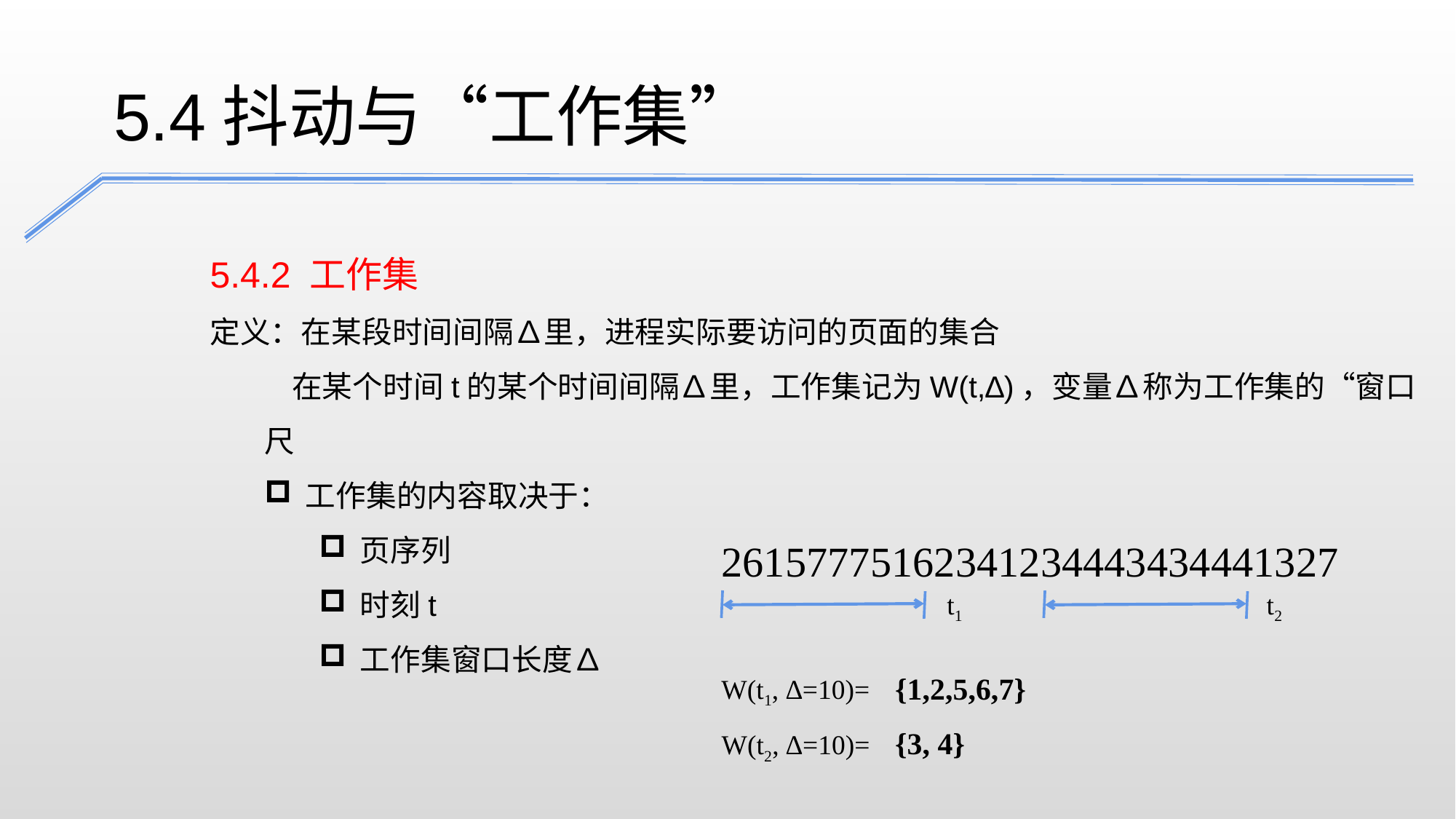

5.4抖动与“工作集”

5.4.2 工作集
定义：在某段时间间隔∆里，进程实际要访问的页面的集合
   在某个时间t的某个时间间隔∆里，工作集记为W(t,∆)，变量∆称为工作集的“窗口尺
工作集的内容取决于：
页序列
时刻t
工作集窗口长度∆

26157775162341234443434441327
t1
t2
{1,2,5,6,7}
W(t1, ∆=10)=
W(t2, ∆=10)=
{3, 4}